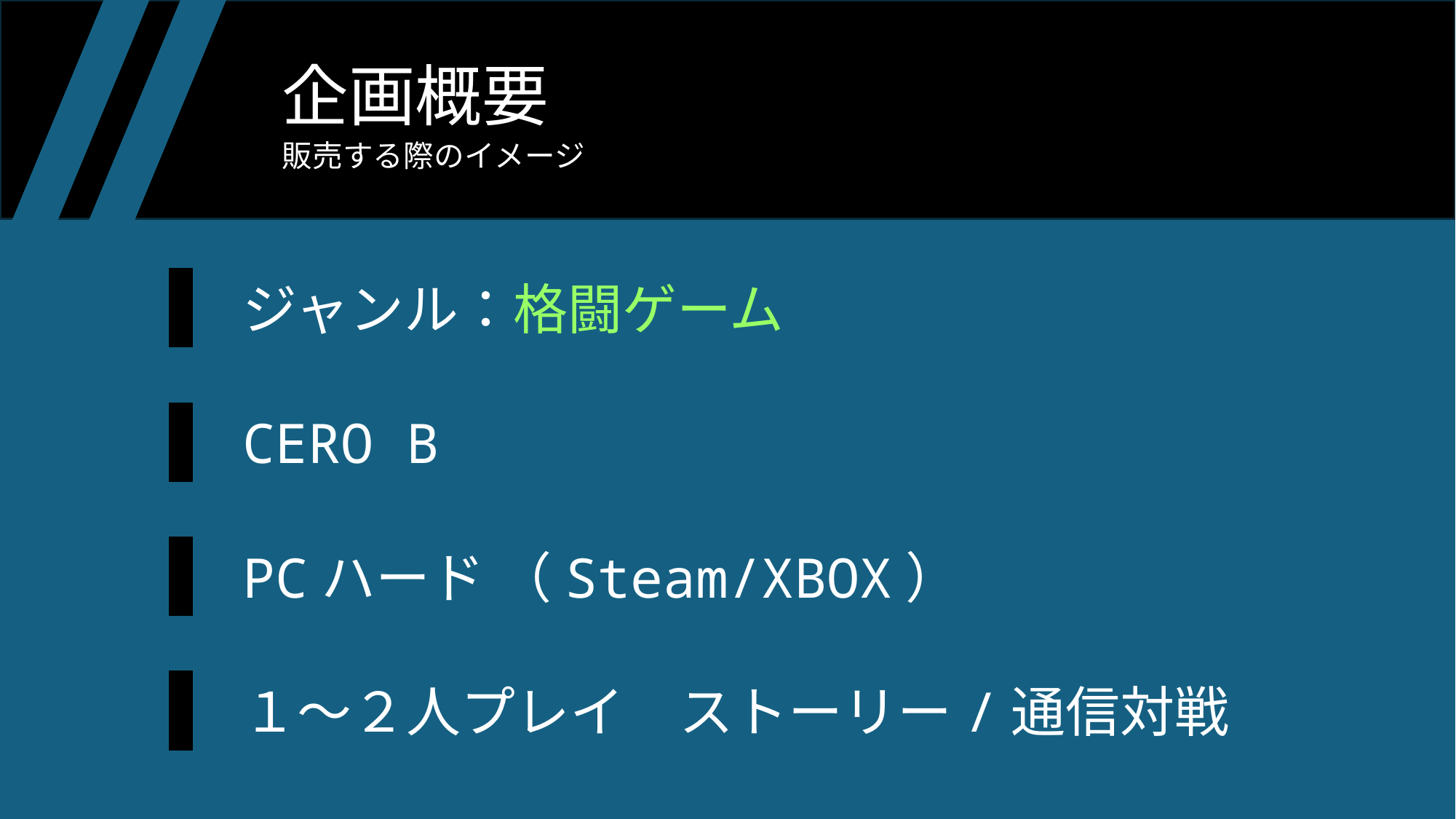

企画概要
販売する際のイメージ

ジャンル：格闘ゲーム

CERO B

PCハード （Steam/XBOX）

１～２人プレイ　ストーリー/通信対戦